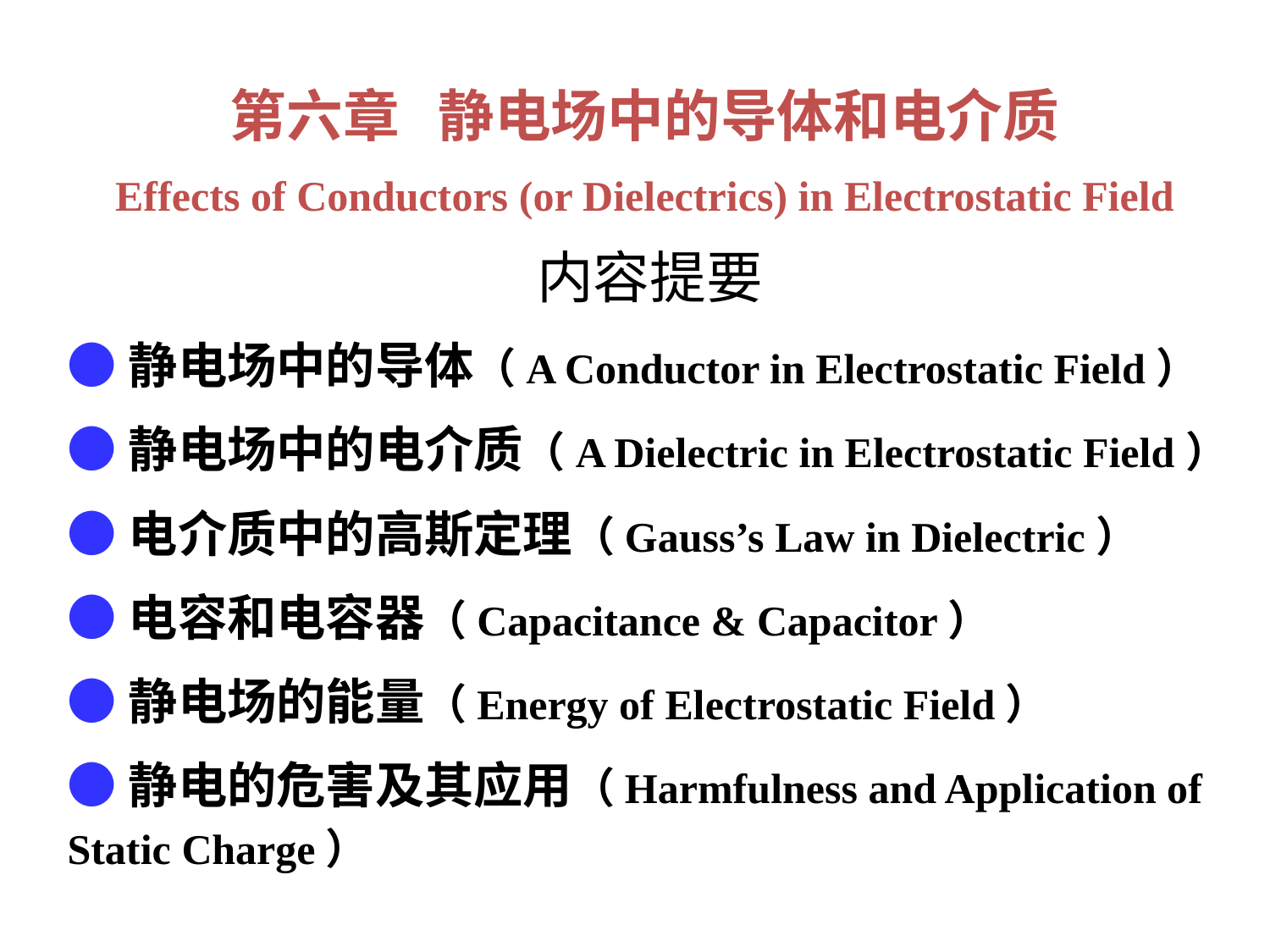

第六章   静电场中的导体和电介质
Effects of Conductors (or Dielectrics) in Electrostatic Field
内容提要
●静电场中的导体（A Conductor in Electrostatic Field）
●静电场中的电介质（A Dielectric in Electrostatic Field）
●电介质中的高斯定理（Gauss’s Law in Dielectric）
●电容和电容器（Capacitance & Capacitor）
●静电场的能量（Energy of Electrostatic Field）
●静电的危害及其应用（Harmfulness and Application of
Static Charge）